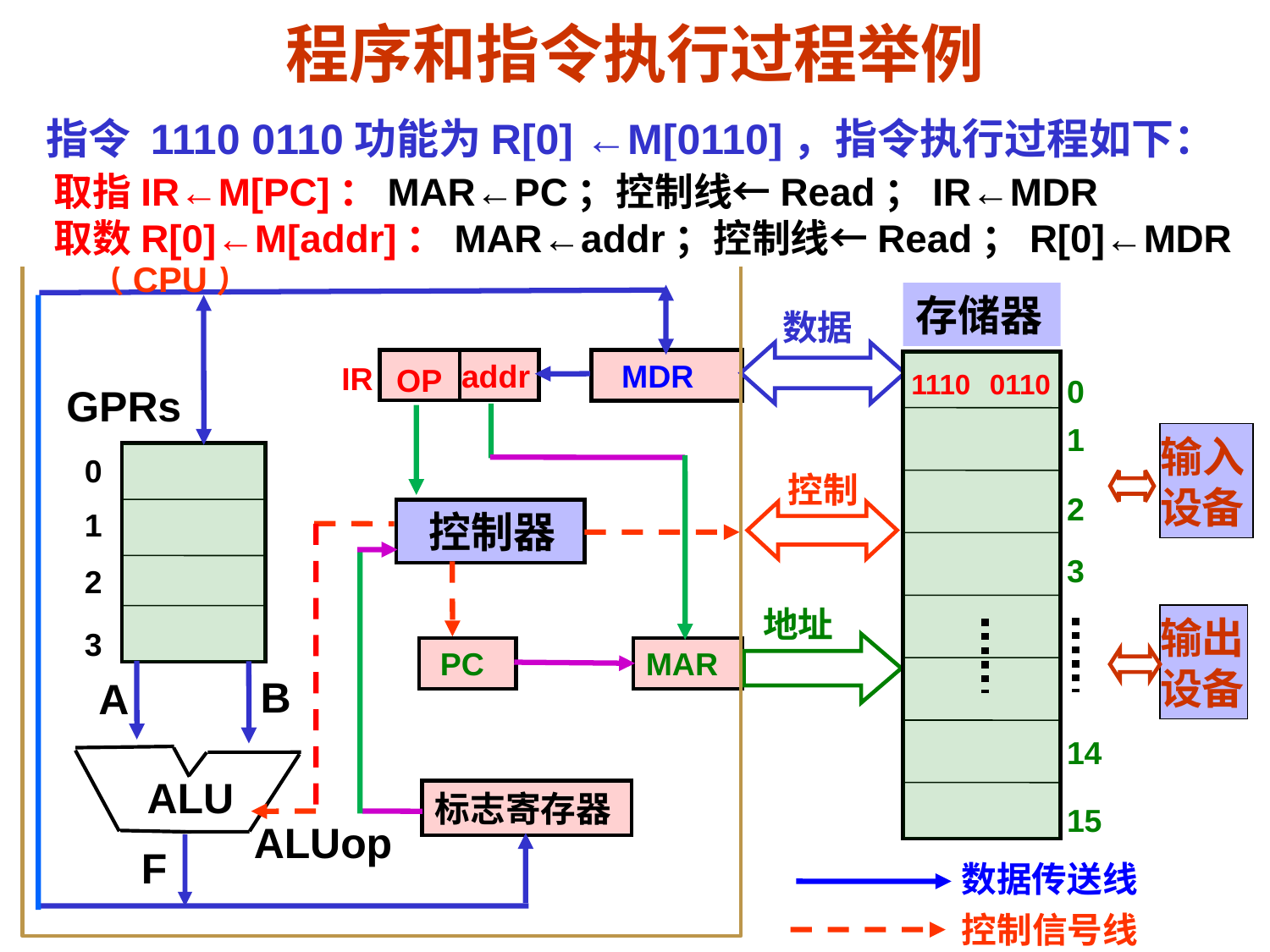

程序和指令执行过程举例
指令 1110 0110功能为R[0] ←M[0110]，指令执行过程如下：
取指IR←M[PC]：MAR←PC；控制线←Read；IR←MDR
取数R[0]←M[addr]：MAR←addr；控制线←Read；R[0]←MDR

中央处理器（CPU）
存储器

0
1
2
3

14
15

数据

addr
  MDR
IR
OP
1110 0110

GPRs

输入
设备

0

控制

1
 控制器

2

地址

输出
设备

3
 PC
MAR

B

A

ALU

标志寄存器

ALUop

F
数据传送线

控制信号线